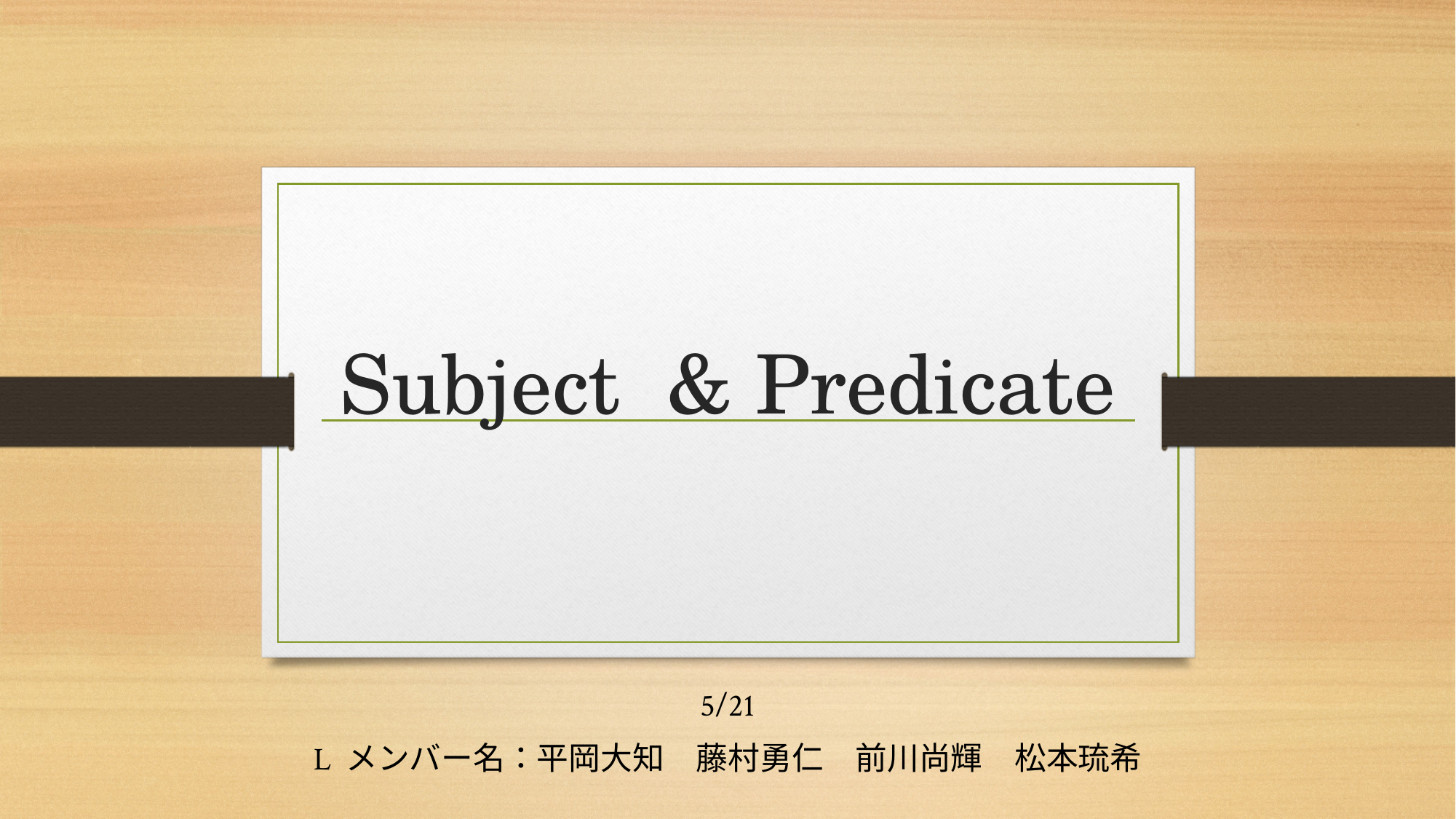

# Subject  & Predicate
5/21
L メンバー名：平岡大知　藤村勇仁　前川尚輝　松本琉希